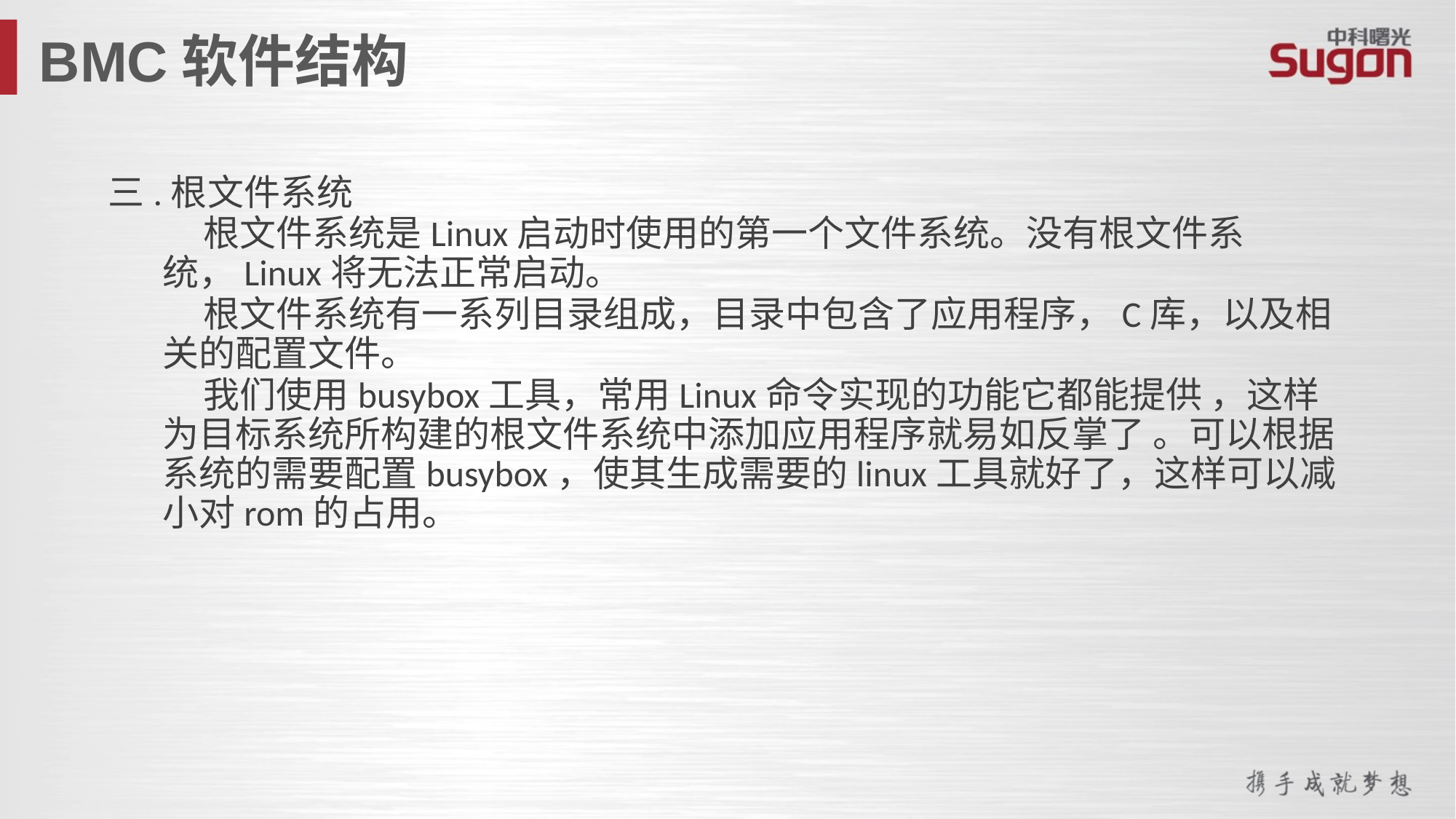

BMC软件结构

三.根文件系统
根文件系统是Linux启动时使用的第一个文件系统。没有根文件系统，Linux将无法正常启动。
根文件系统有一系列目录组成，目录中包含了应用程序，C库，以及相关的配置文件。
我们使用busybox工具，常用Linux命令实现的功能它都能提供 ，这样为目标系统所构建的根文件系统中添加应用程序就易如反掌了 。可以根据系统的需要配置busybox，使其生成需要的linux工具就好了，这样可以减小对rom的占用。